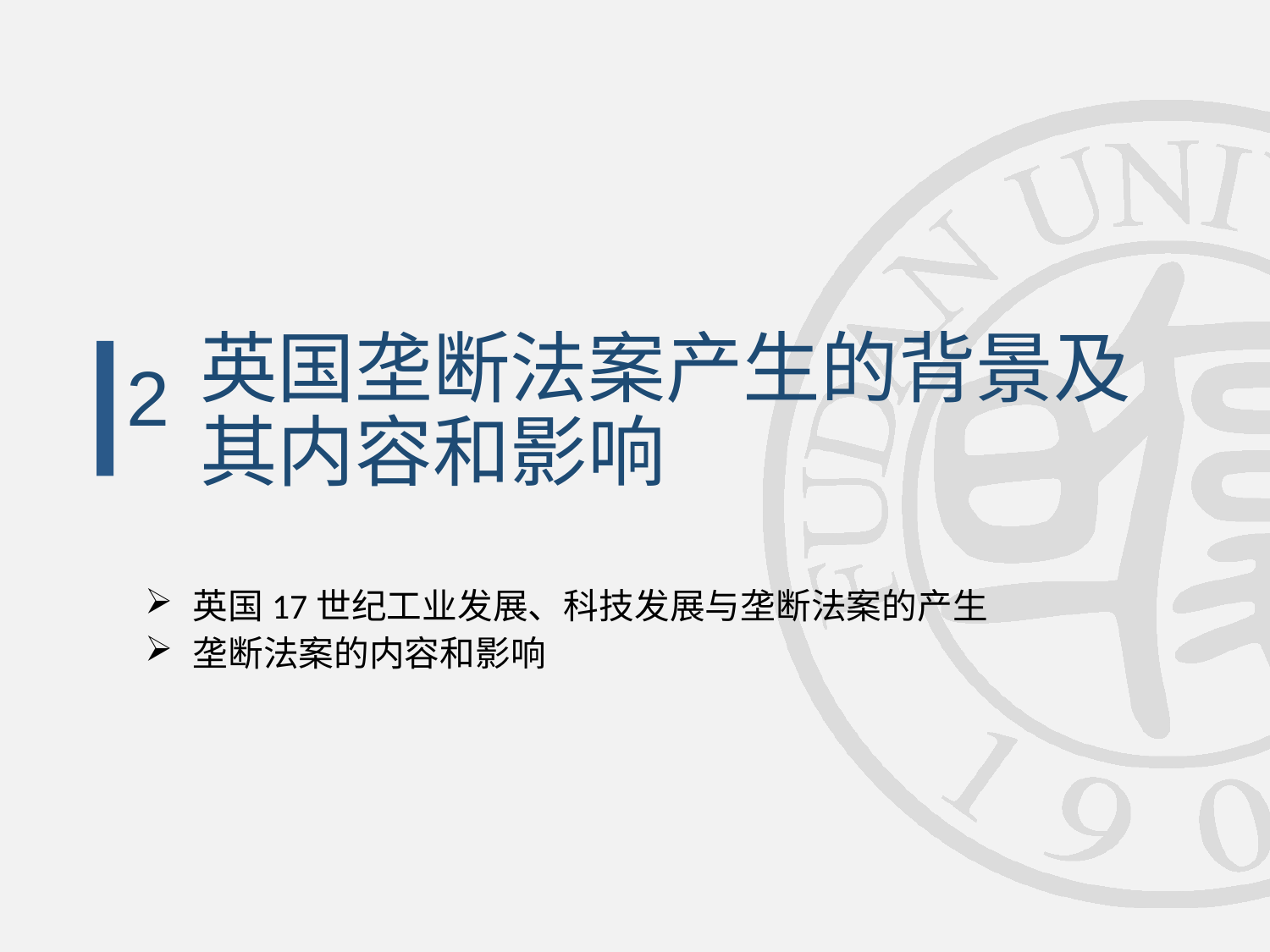

2
# 英国垄断法案产生的背景及其内容和影响
英国17世纪工业发展、科技发展与垄断法案的产生
垄断法案的内容和影响